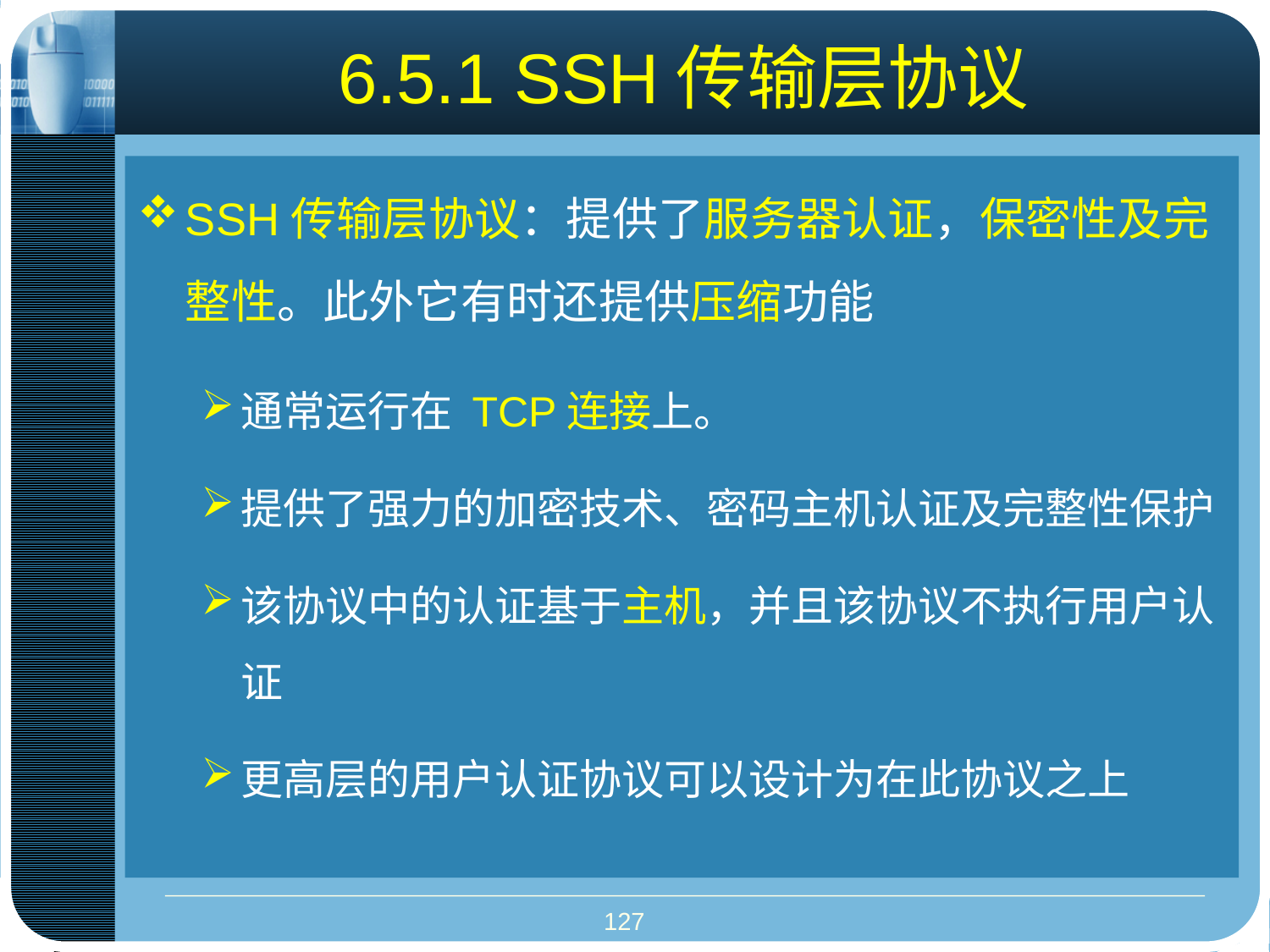

# 6.5.1 SSH传输层协议
SSH传输层协议：提供了服务器认证，保密性及完整性。此外它有时还提供压缩功能
通常运行在 TCP连接上。
提供了强力的加密技术、密码主机认证及完整性保护
该协议中的认证基于主机，并且该协议不执行用户认证
更高层的用户认证协议可以设计为在此协议之上
127